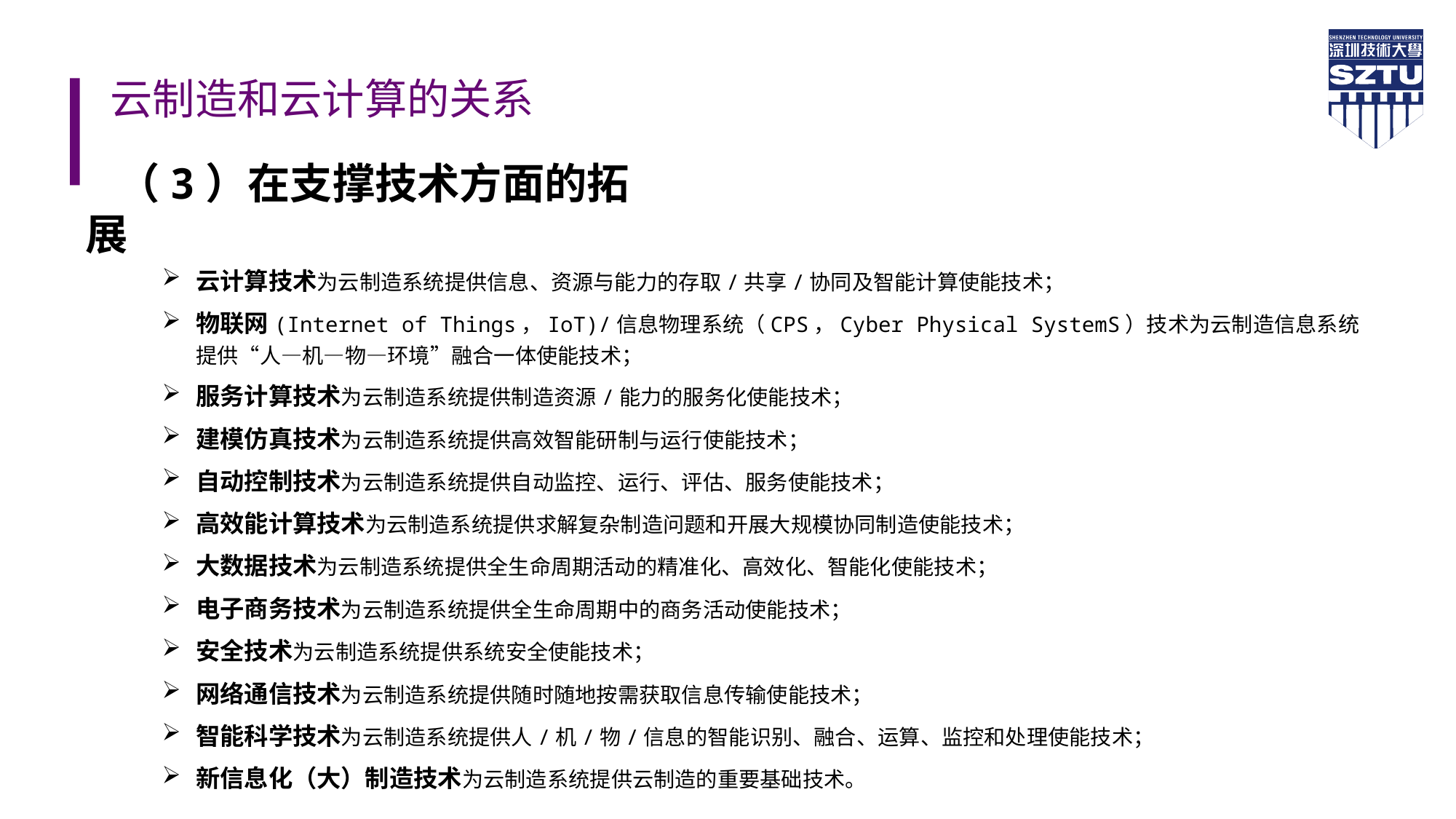

# 云制造和云计算的关系
（3）在支撑技术方面的拓展
云计算技术为云制造系统提供信息、资源与能力的存取/共享/协同及智能计算使能技术；
物联网(Internet of Things，IoT)/信息物理系统（CPS，Cyber Physical SystemS）技术为云制造信息系统提供“人—机—物—环境”融合一体使能技术；
服务计算技术为云制造系统提供制造资源/能力的服务化使能技术；
建模仿真技术为云制造系统提供高效智能研制与运行使能技术；
自动控制技术为云制造系统提供自动监控、运行、评估、服务使能技术；
高效能计算技术为云制造系统提供求解复杂制造问题和开展大规模协同制造使能技术；
大数据技术为云制造系统提供全生命周期活动的精准化、高效化、智能化使能技术；
电子商务技术为云制造系统提供全生命周期中的商务活动使能技术；
安全技术为云制造系统提供系统安全使能技术；
网络通信技术为云制造系统提供随时随地按需获取信息传输使能技术；
智能科学技术为云制造系统提供人/机/物/信息的智能识别、融合、运算、监控和处理使能技术；
新信息化（大）制造技术为云制造系统提供云制造的重要基础技术。